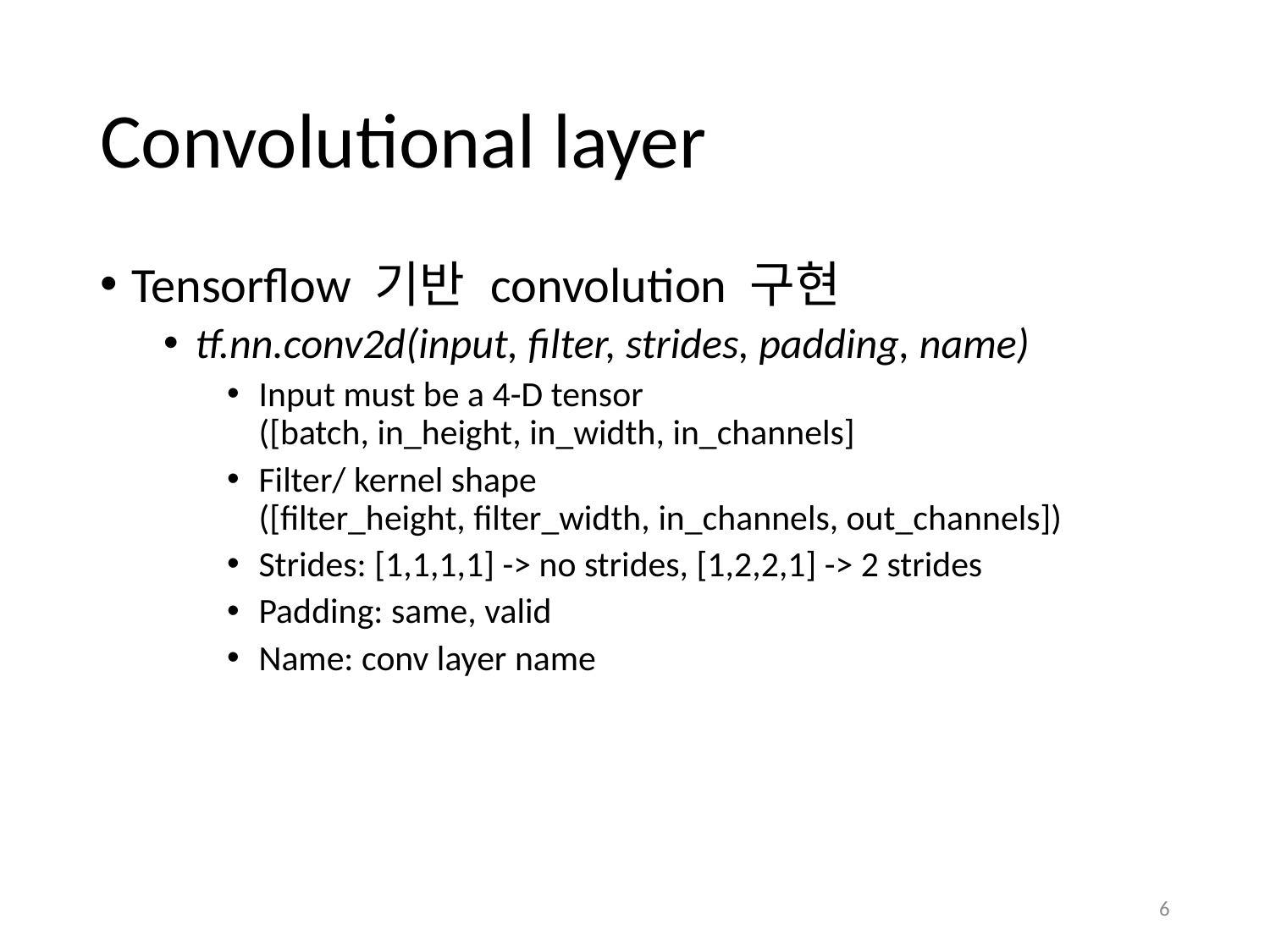

# Convolutional layer
Tensorflow 기반 convolution 구현
tf.nn.conv2d(input, filter, strides, padding, name)
Input must be a 4-D tensor
([batch, in_height, in_width, in_channels]
Filter/ kernel shape
([filter_height, filter_width, in_channels, out_channels])
Strides: [1,1,1,1] -> no strides, [1,2,2,1] -> 2 strides
Padding: same, valid
Name: conv layer name
6